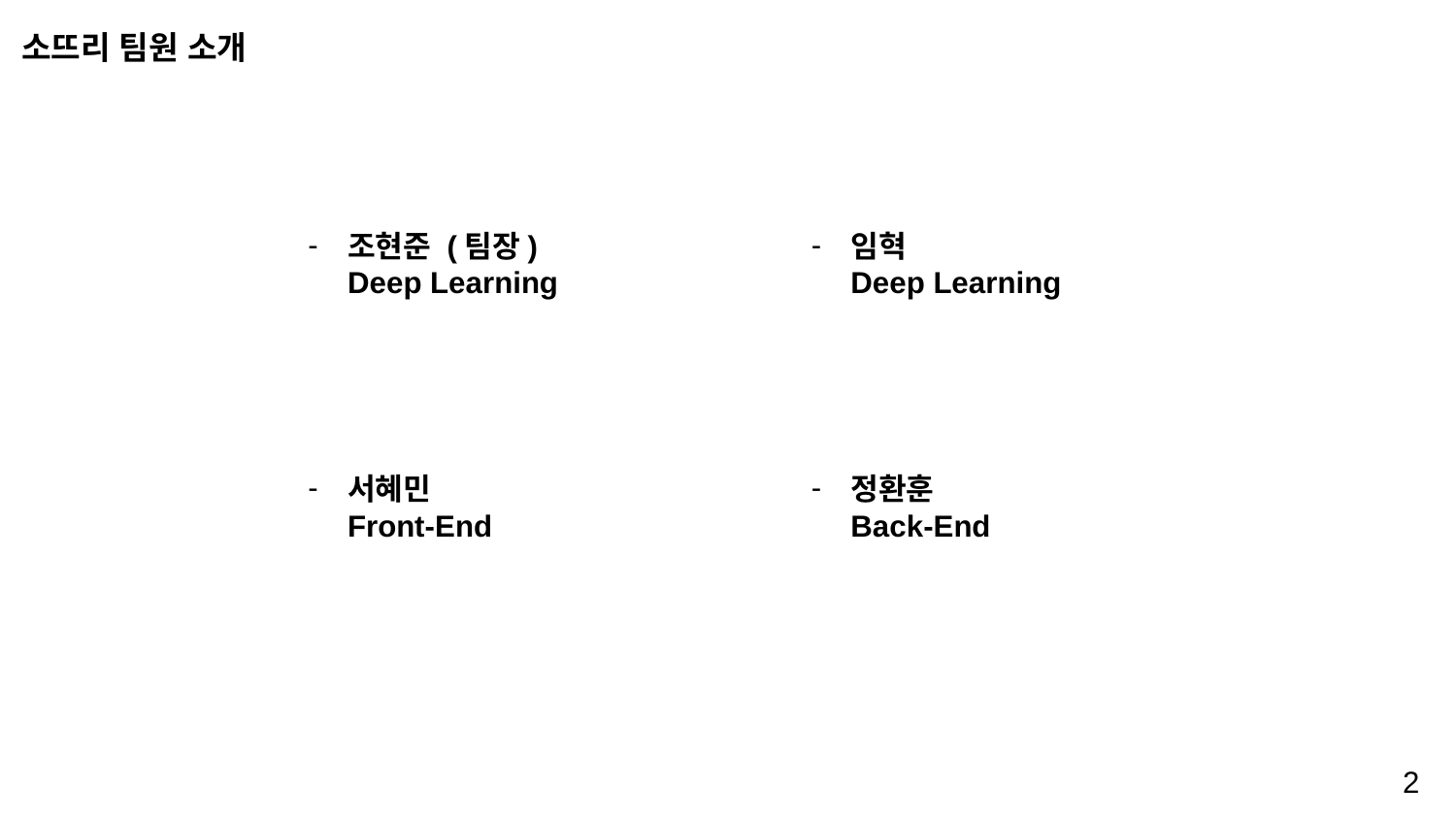

소뜨리 팀원 소개
조현준 (팀장)
Deep Learning

임혁
Deep Learning

정환훈
Back-End

서혜민
Front-End

2